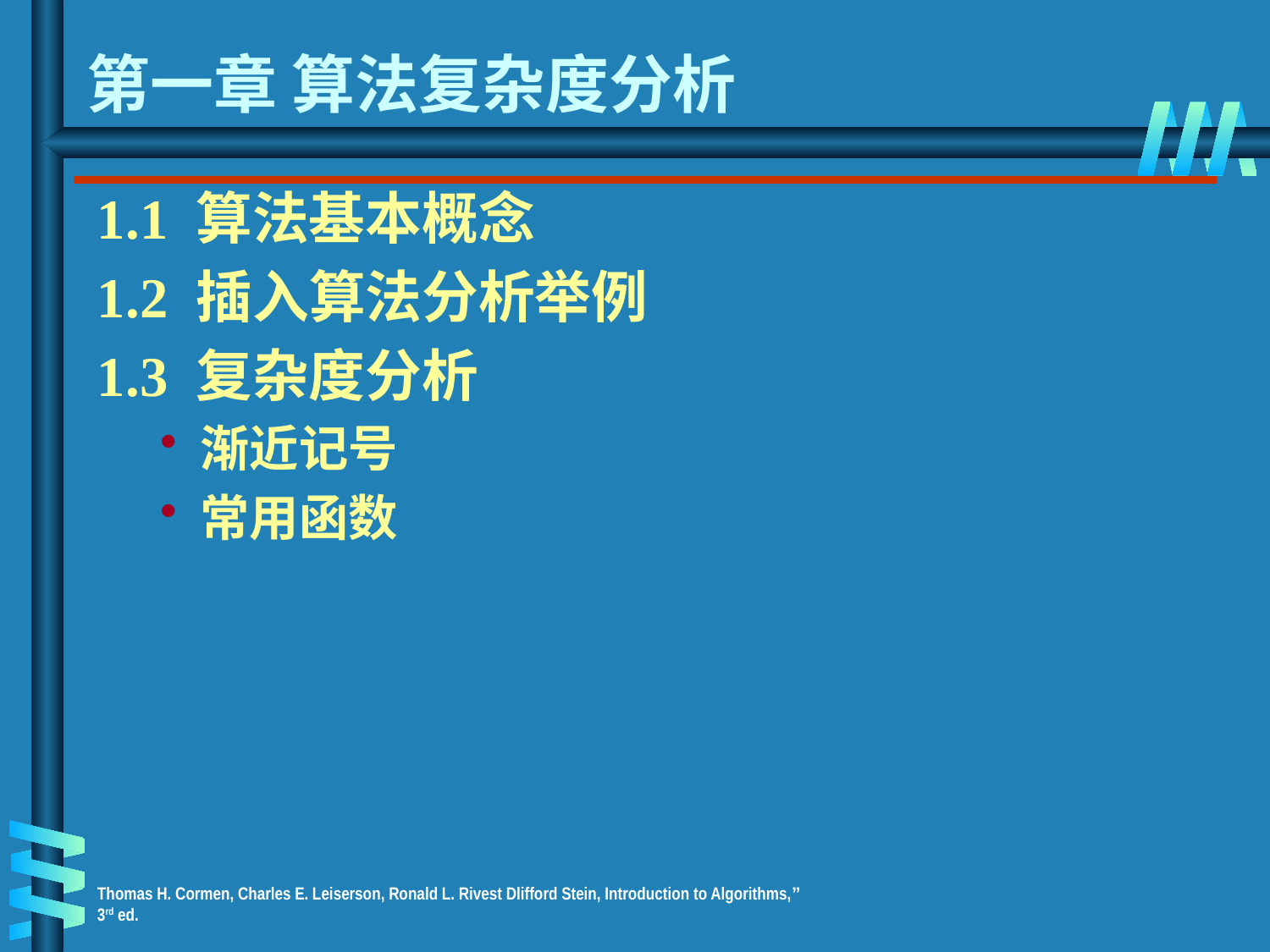

# 第一章 算法复杂度分析
1.1 算法基本概念
1.2 插入算法分析举例
1.3 复杂度分析
渐近记号
常用函数